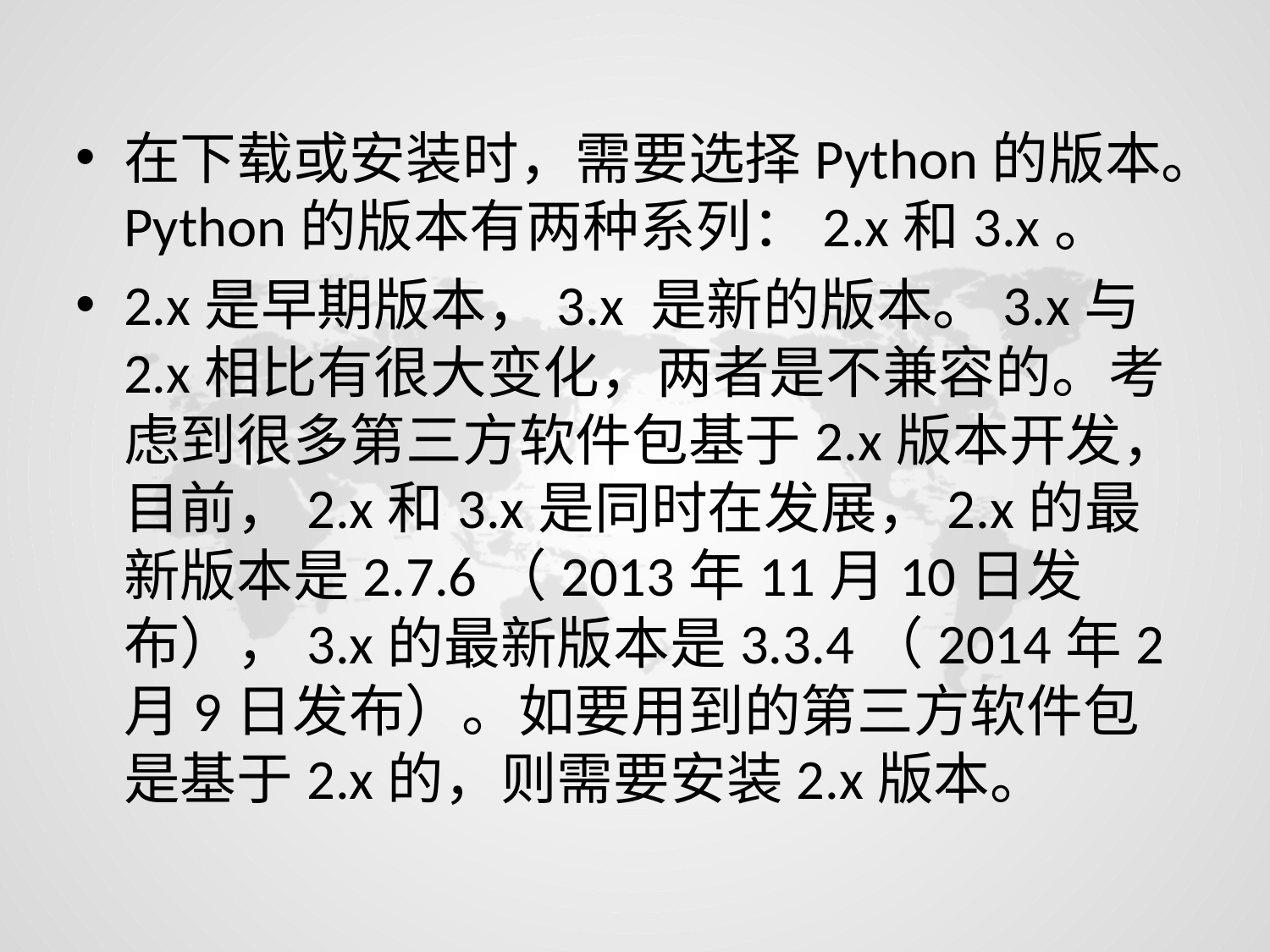

在下载或安装时，需要选择Python的版本。Python的版本有两种系列：2.x和3.x。
2.x是早期版本，3.x 是新的版本。3.x与2.x相比有很大变化，两者是不兼容的。考虑到很多第三方软件包基于2.x版本开发，目前，2.x和3.x是同时在发展，2.x的最新版本是2.7.6（2013年11月10日发布），3.x的最新版本是3.3.4（2014年2月9日发布）。如要用到的第三方软件包是基于2.x的，则需要安装2.x版本。